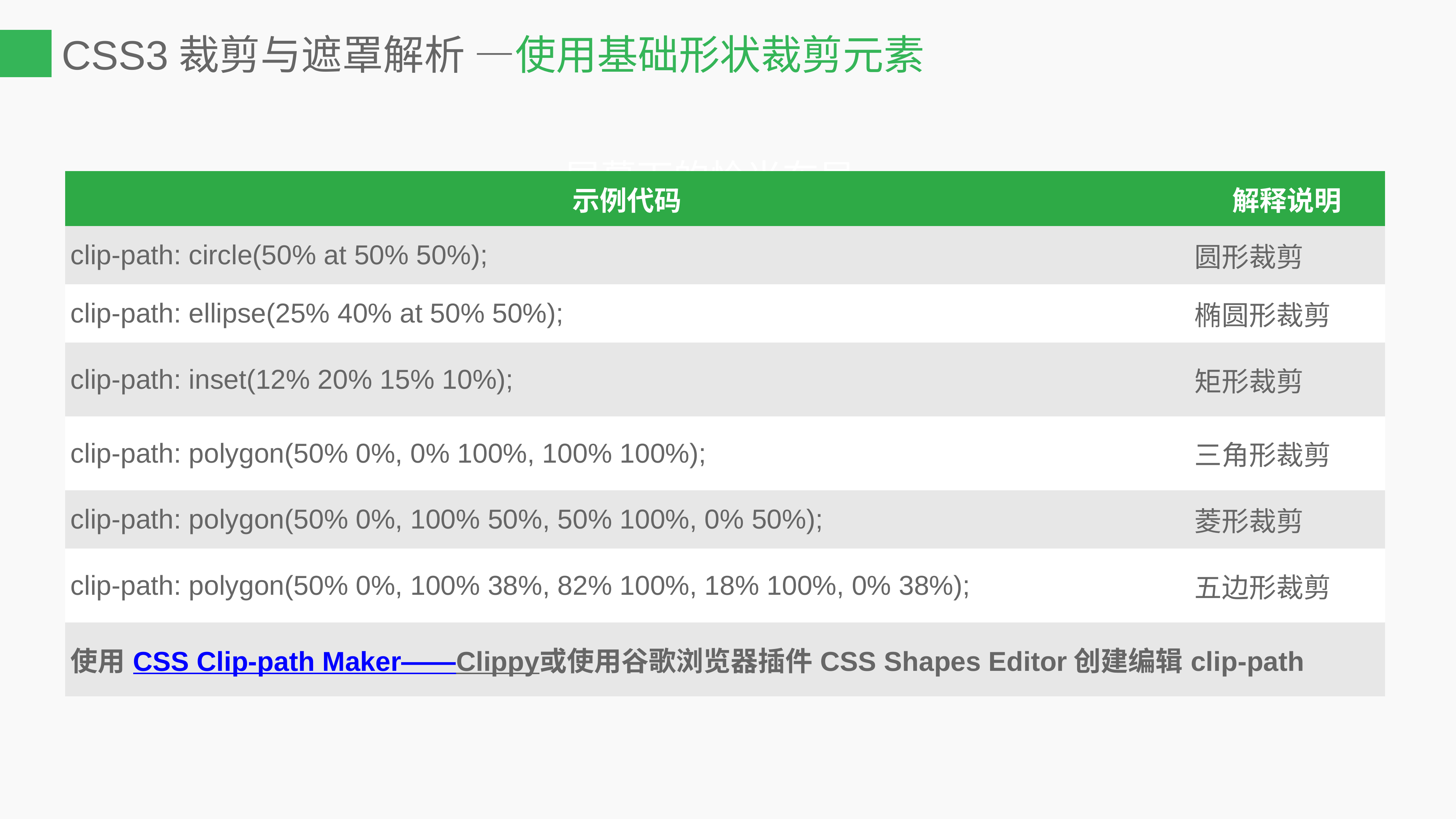

# CSS3裁剪与遮罩解析 —使用基础形状裁剪元素
屏幕下的恰当布局。
| 示例代码 | 解释说明 |
| --- | --- |
| clip-path: circle(50% at 50% 50%); | 圆形裁剪 |
| clip-path: ellipse(25% 40% at 50% 50%); | 椭圆形裁剪 |
| clip-path: inset(12% 20% 15% 10%); | 矩形裁剪 |
| clip-path: polygon(50% 0%, 0% 100%, 100% 100%); | 三角形裁剪 |
| clip-path: polygon(50% 0%, 100% 50%, 50% 100%, 0% 50%); | 菱形裁剪 |
| clip-path: polygon(50% 0%, 100% 38%, 82% 100%, 18% 100%, 0% 38%); | 五边形裁剪 |
| 使用CSS Clip-path Maker——Clippy或使用谷歌浏览器插件CSS Shapes Editor创建编辑clip-path |  |